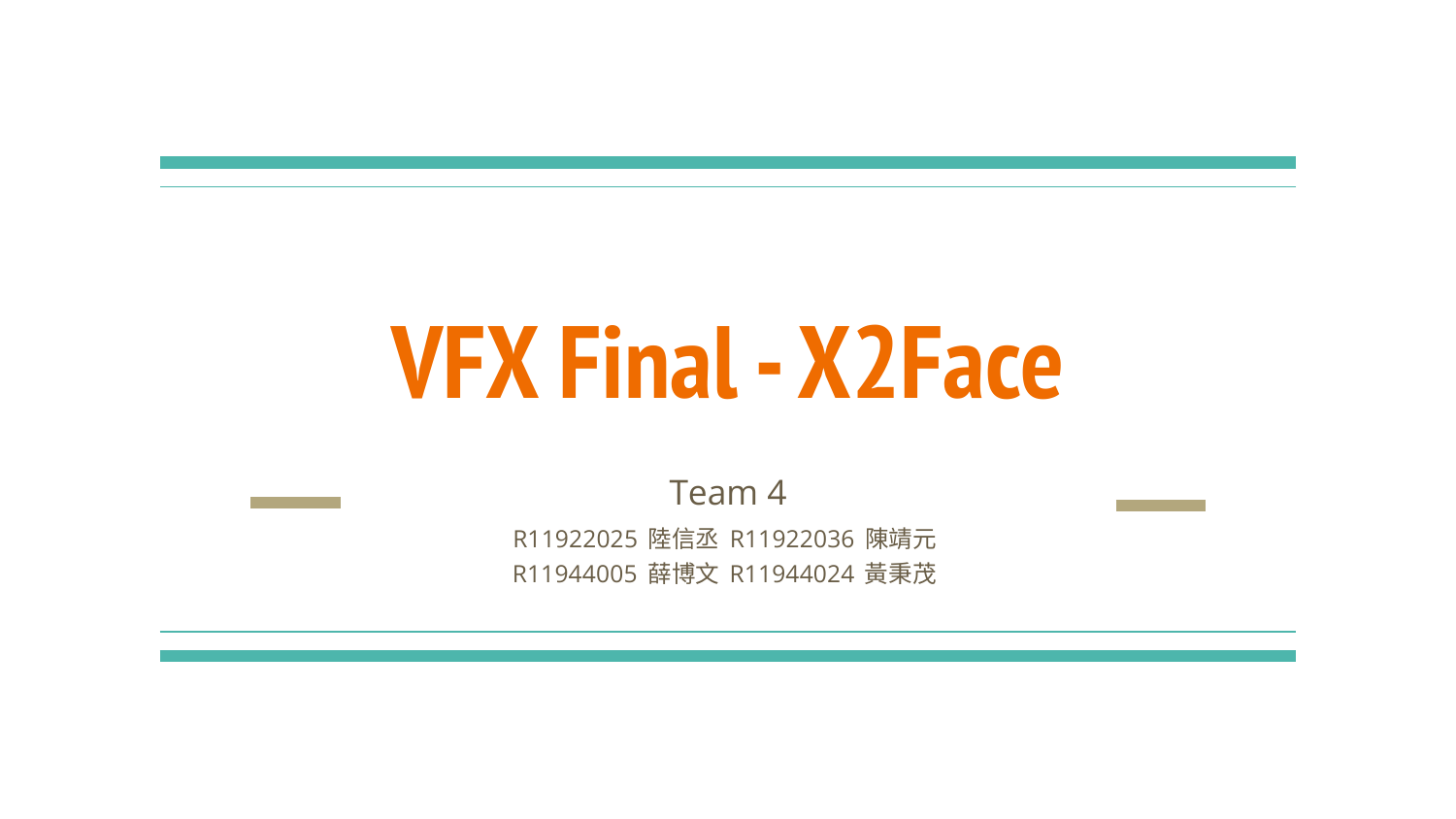

# VFX Final - X2Face
Team 4

R11922025 陸信丞 R11922036 陳靖元
R11944005 薛博文 R11944024 黃秉茂